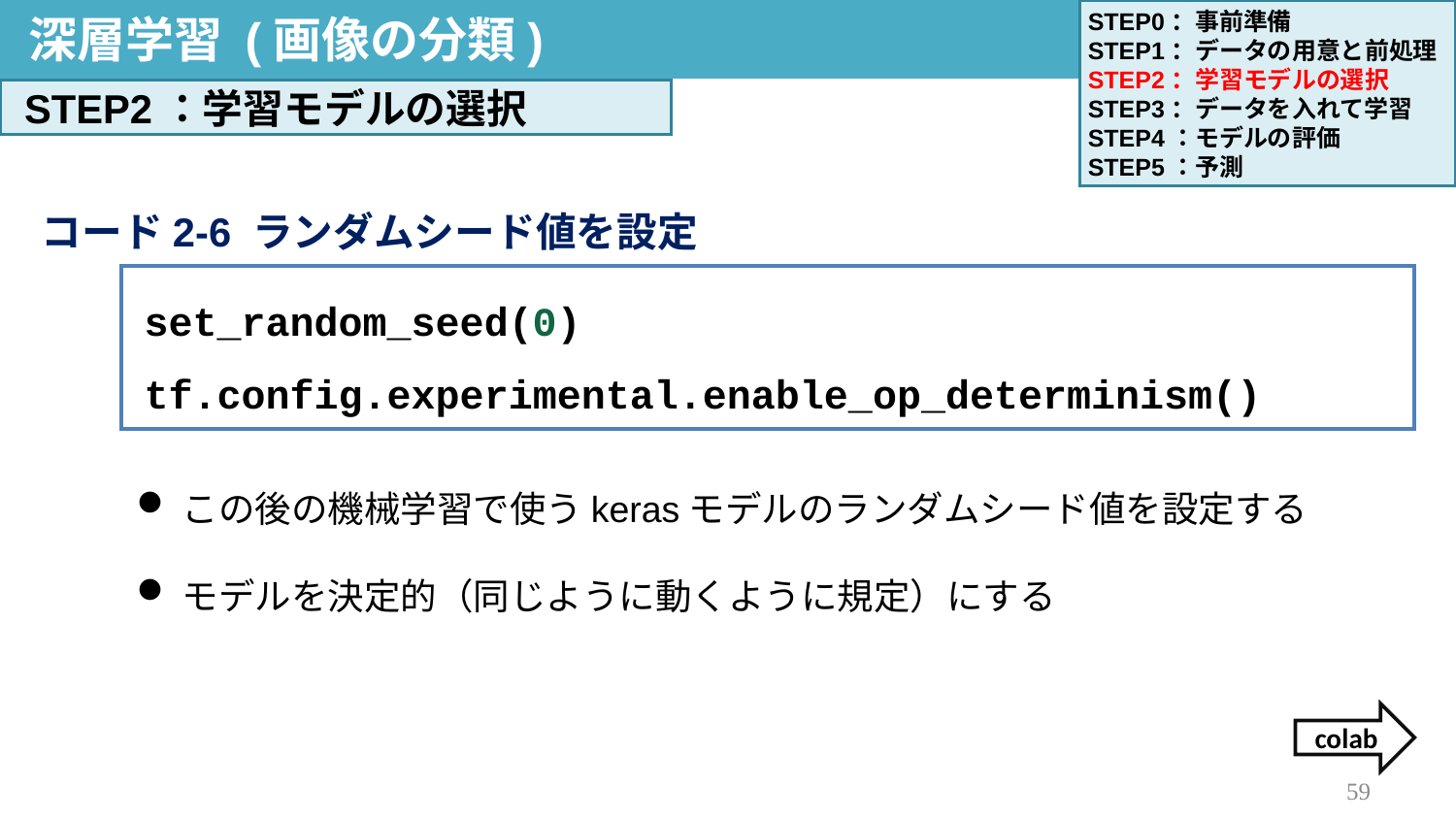

深層学習 (画像の分類)
STEP0：事前準備
STEP1：データの用意と前処理
STEP2：学習モデルの選択
STEP3：データを入れて学習
STEP4：モデルの評価
STEP5：予測
決定木分析
STEP2：学習モデルの選択
コード2-6 ランダムシード値を設定
set_random_seed(0)
tf.config.experimental.enable_op_determinism()
この後の機械学習で使うkerasモデルのランダムシード値を設定する

モデルを決定的（同じように動くように規定）にする

colab
59